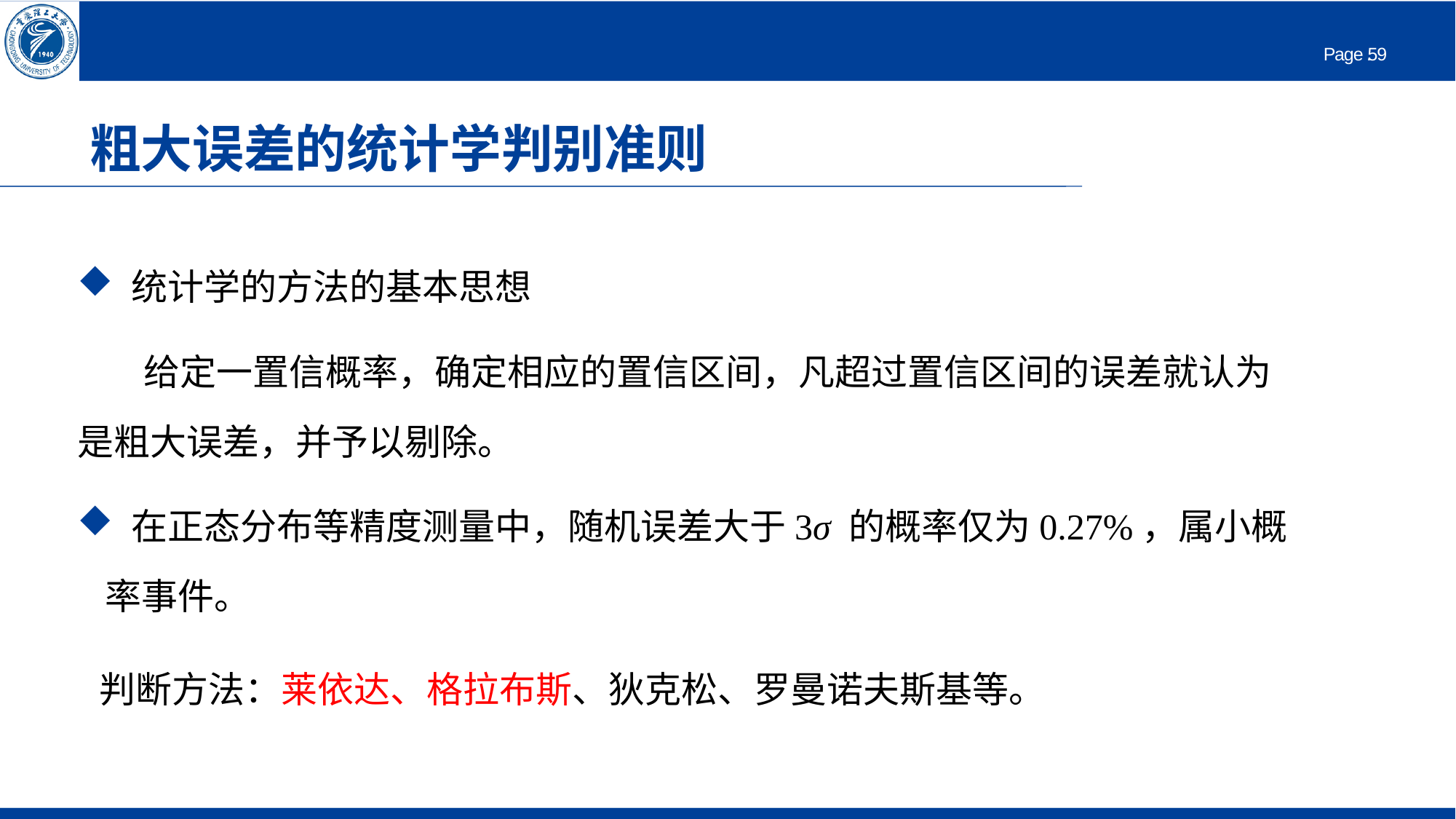

# 粗大误差的统计学判别准则
 统计学的方法的基本思想
       给定一置信概率，确定相应的置信区间，凡超过置信区间的误差就认为是粗大误差，并予以剔除。
 在正态分布等精度测量中，随机误差大于3σ 的概率仅为0.27%，属小概率事件。
判断方法：莱依达、格拉布斯、狄克松、罗曼诺夫斯基等。